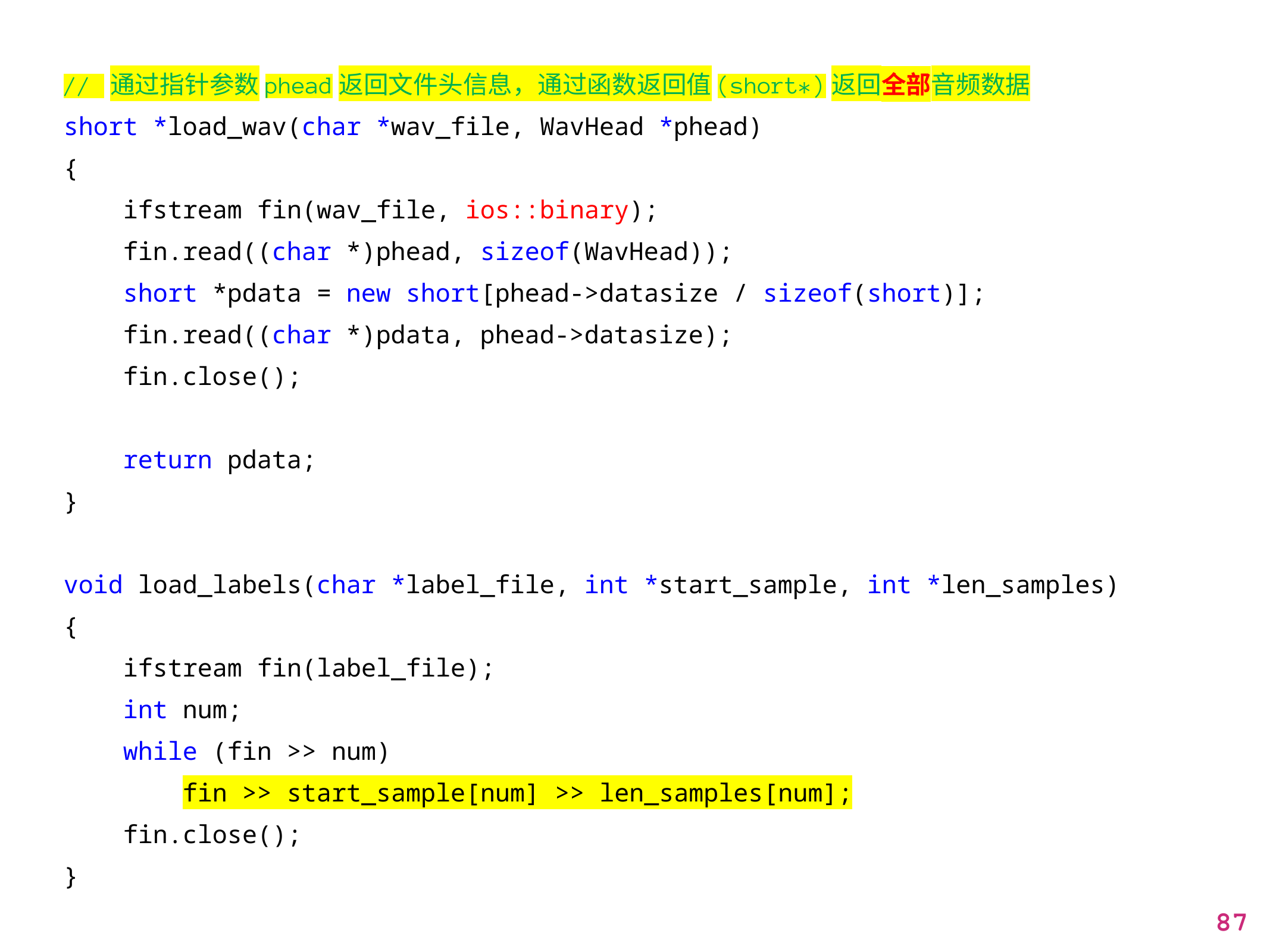

// 通过指针参数phead返回文件头信息，通过函数返回值(short*)返回全部音频数据
short *load_wav(char *wav_file, WavHead *phead)
{
    ifstream fin(wav_file, ios::binary);
    fin.read((char *)phead, sizeof(WavHead));
    short *pdata = new short[phead->datasize / sizeof(short)];
    fin.read((char *)pdata, phead->datasize);
    fin.close();
    return pdata;
}
void load_labels(char *label_file, int *start_sample, int *len_samples)
{
    ifstream fin(label_file);
    int num;
    while (fin >> num)
        fin >> start_sample[num] >> len_samples[num];
    fin.close();
}
87